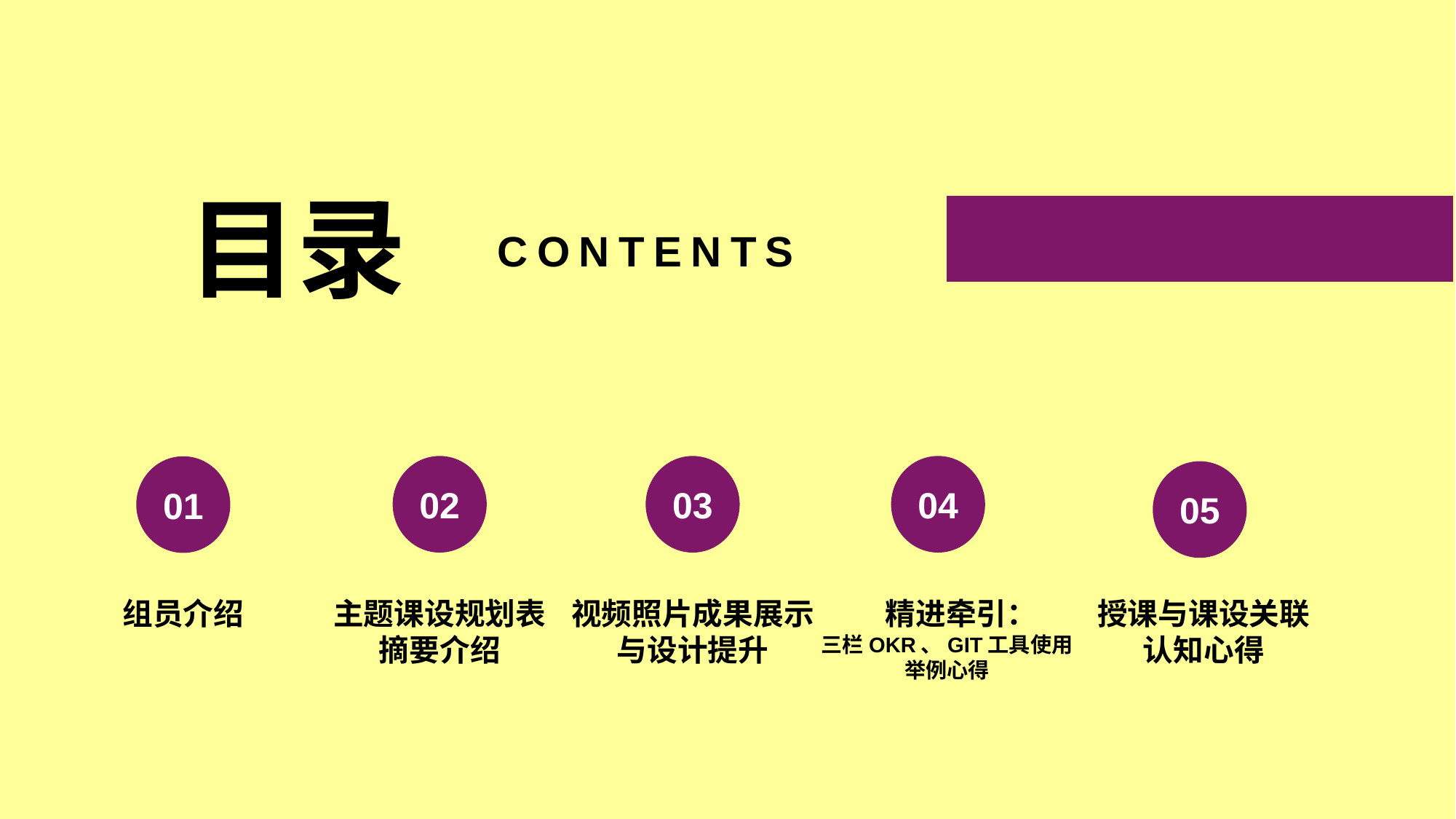

目录

CONTENTS
02
03
04
01
05
组员介绍
主题课设规划表
摘要介绍
视频照片成果展示
与设计提升
授课与课设关联
认知心得
   精进牵引：
三栏OKR、GIT工具使用
举例心得